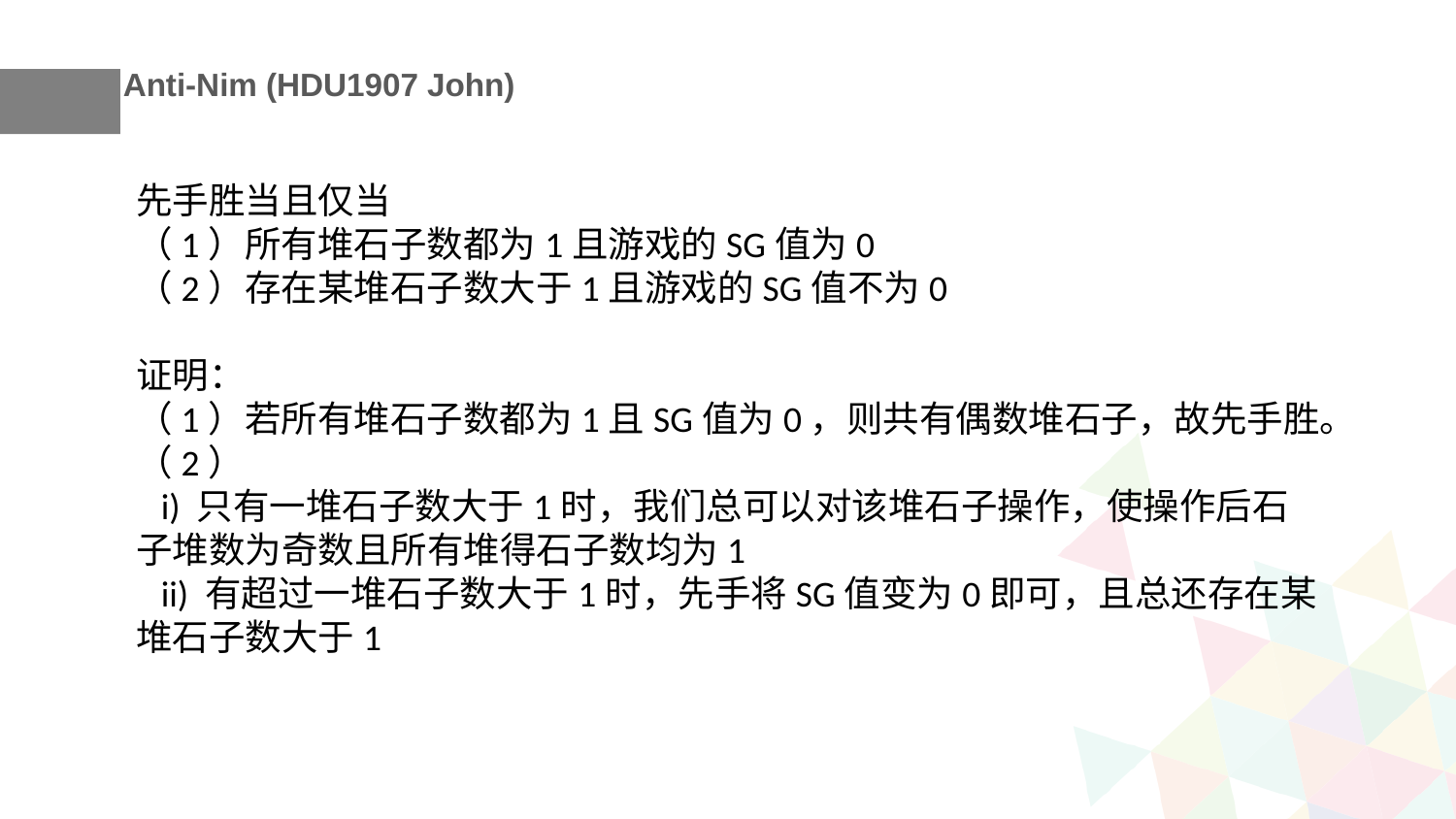

Anti-Nim (HDU1907 John)

先手胜当且仅当
（1）所有堆石子数都为1且游戏的SG值为0
（2）存在某堆石子数大于1且游戏的SG值不为0

证明：
（1）若所有堆石子数都为1且SG值为0，则共有偶数堆石子，故先手胜。
（2）
   i) 只有一堆石子数大于1时，我们总可以对该堆石子操作，使操作后石子堆数为奇数且所有堆得石子数均为1
   ii) 有超过一堆石子数大于1时，先手将SG值变为0即可，且总还存在某堆石子数大于1